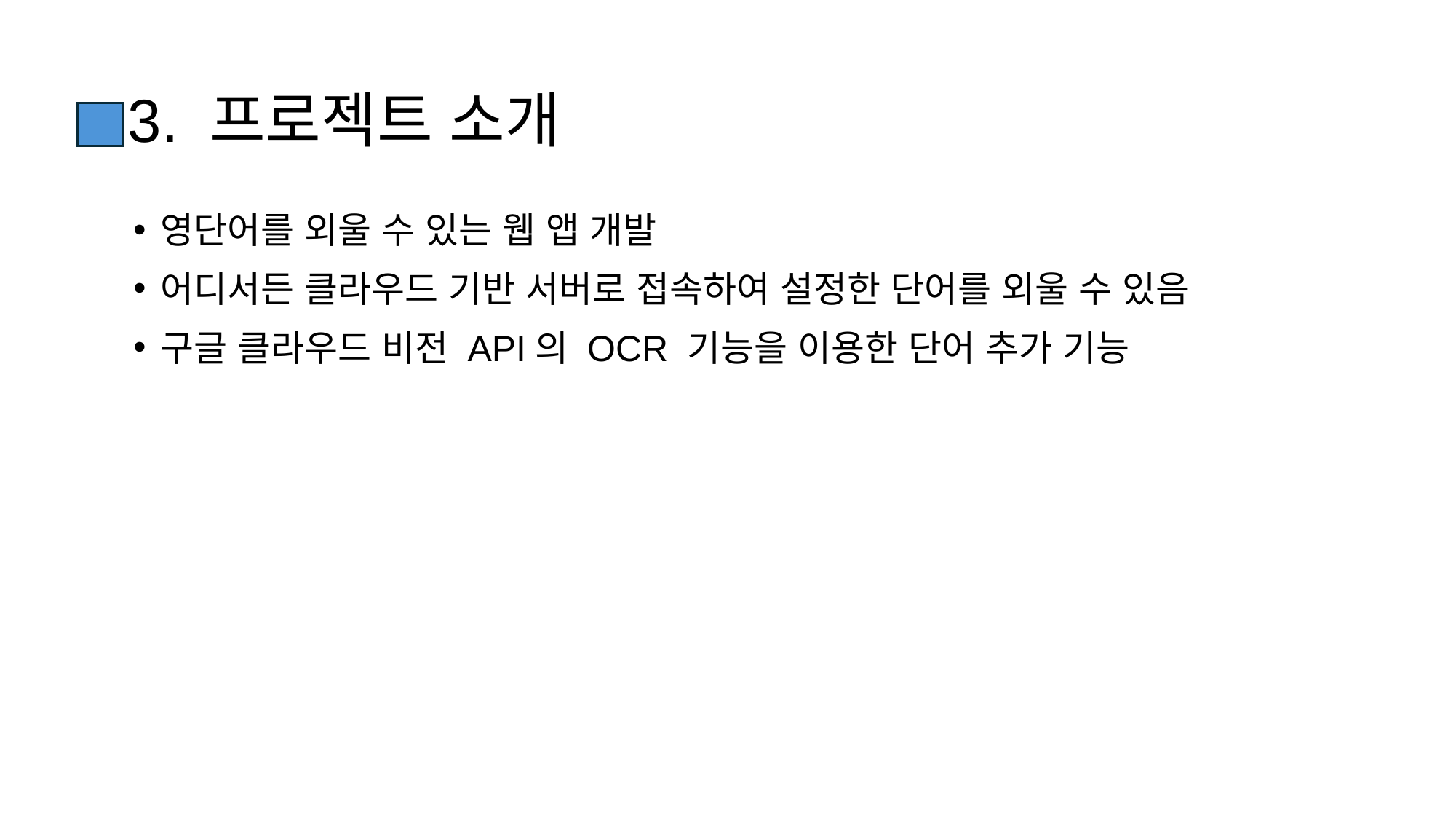

# 3. 프로젝트 소개

영단어를 외울 수 있는 웹 앱 개발
어디서든 클라우드 기반 서버로 접속하여 설정한 단어를 외울 수 있음
구글 클라우드 비전 API의 OCR 기능을 이용한 단어 추가 기능